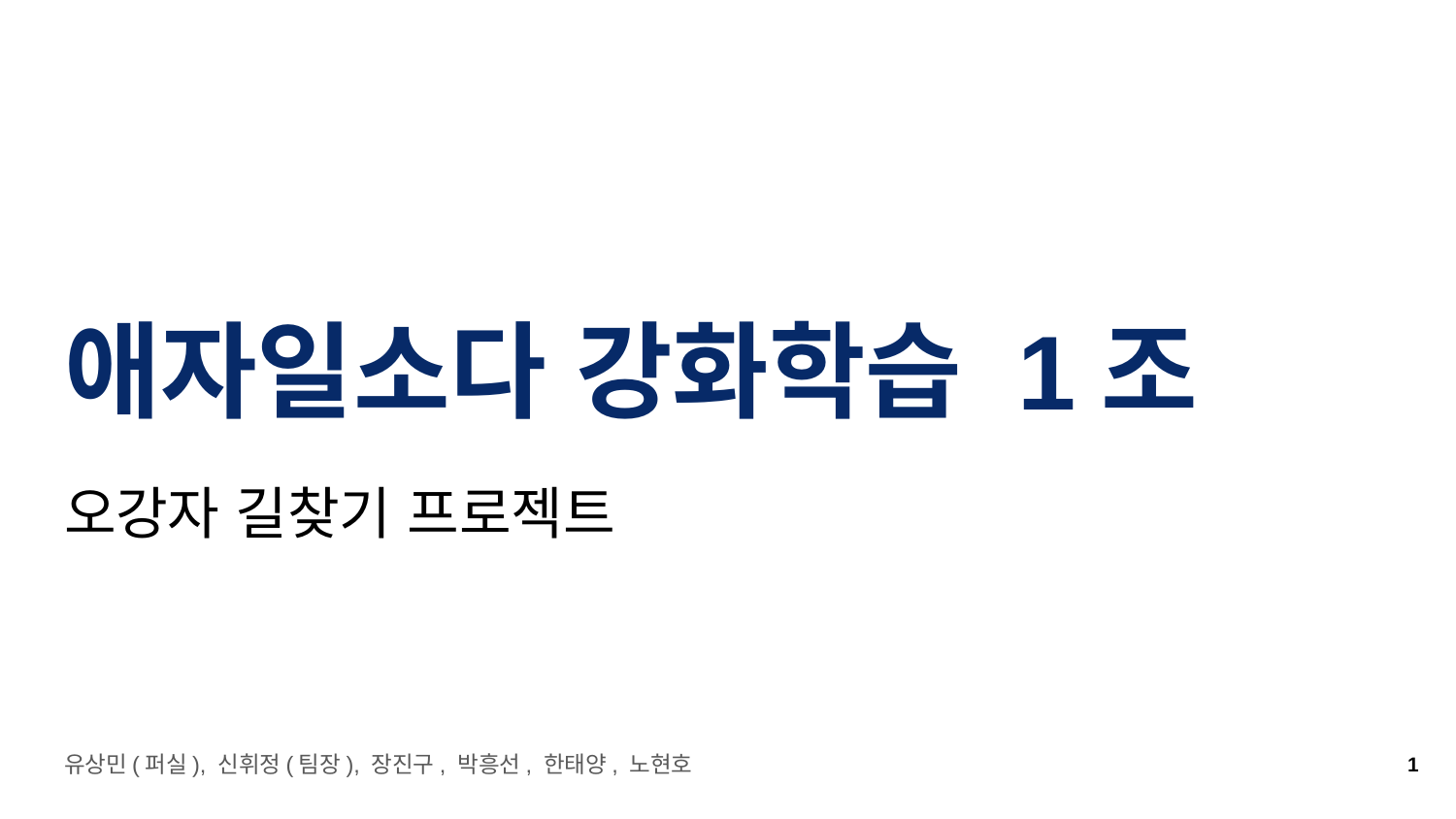

# 애자일소다 강화학습 1조
오강자 길찾기 프로젝트
1
유상민(퍼실), 신휘정(팀장), 장진구, 박흥선, 한태양, 노현호